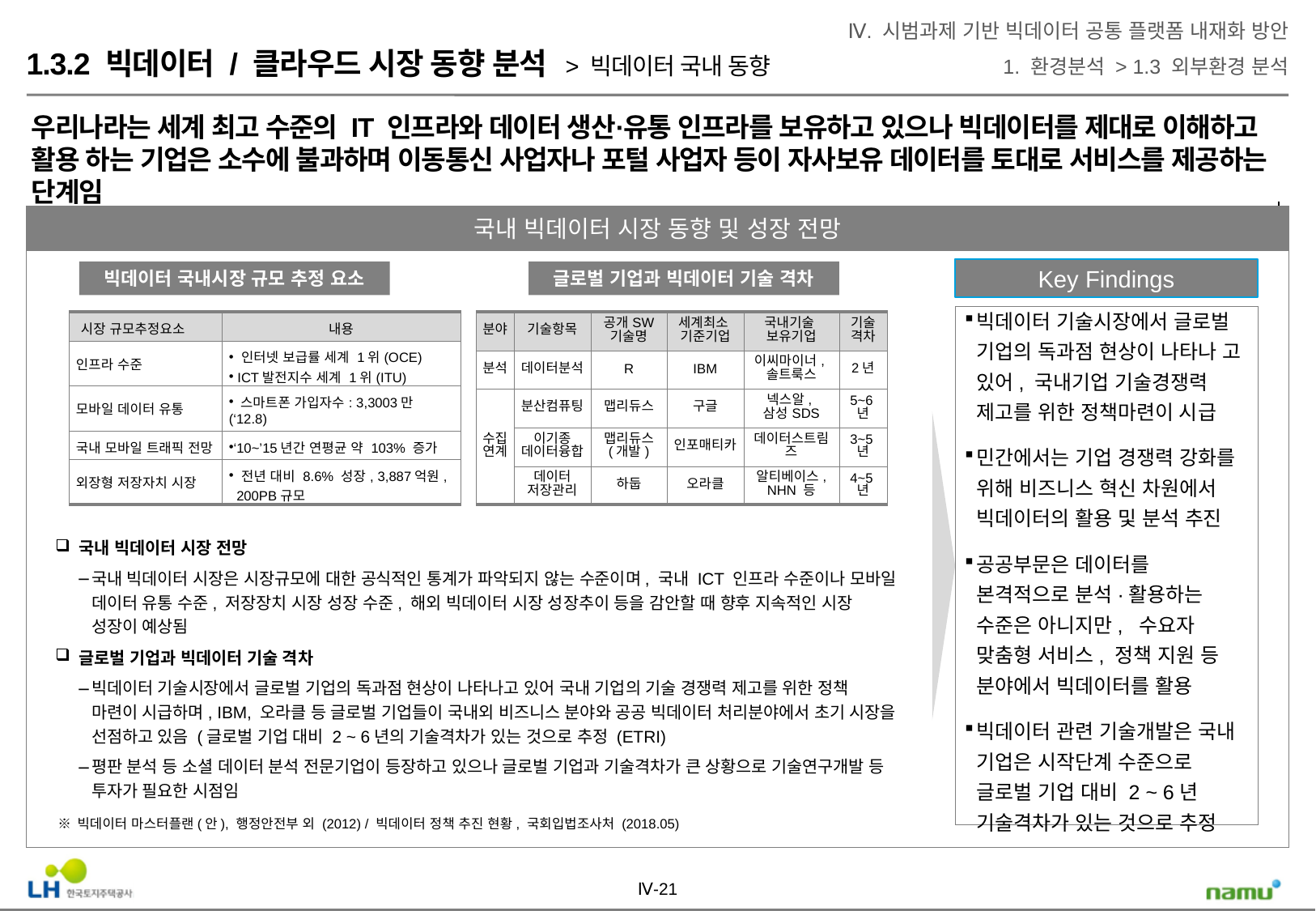

Ⅳ. 시범과제 기반 빅데이터 공통 플랫폼 내재화 방안
1. 환경분석 > 1.3 외부환경 분석
1.3.2 빅데이터 / 클라우드 시장 동향 분석  > 빅데이터 국내 동향
우리나라는 세계 최고 수준의 IT 인프라와 데이터 생산∙유통 인프라를 보유하고 있으나 빅데이터를 제대로 이해하고 활용 하는 기업은 소수에 불과하며 이동통신 사업자나 포털 사업자 등이 자사보유 데이터를 토대로 서비스를 제공하는 단계임
국내 빅데이터 시장 동향 및 성장 전망

Key Findings
빅데이터 국내시장 규모 추정 요소
글로벌 기업과 빅데이터 기술 격차
빅데이터 기술시장에서 글로벌 기업의 독과점 현상이 나타나 고 있어, 국내기업 기술경쟁력 제고를 위한 정책마련이 시급
민간에서는 기업 경쟁력 강화를 위해 비즈니스 혁신 차원에서 빅데이터의 활용 및 분석 추진
공공부문은 데이터를 본격적으로 분석·활용하는 수준은 아니지만,  수요자 맞춤형 서비스, 정책 지원 등 분야에서 빅데이터를 활용
빅데이터 관련 기술개발은 국내 기업은 시작단계 수준으로 글로벌 기업 대비 2 ~ 6년 기술격차가 있는 것으로 추정
| 시장 규모추정요소 | 내용 |
| --- | --- |
| 인프라 수준 | 인터넷 보급률 세계 1위(OCE) ICT발전지수 세계 1위(ITU) |
| 모바일 데이터 유통 | 스마트폰 가입자수: 3,3003만(‘12.8) LTE가입자수 : 1,080만(‘12.9) |
| 국내 모바일 트래픽 전망 | ‘10~’15년간 연평균 약 103% 증가 |
| 외장형 저장자치 시장 | 전년 대비 8.6% 성장, 3,887억원, 200PB규모 |
| 분야 | 기술항목 | 공개SW 기술명 | 세계최소 기준기업 | 국내기술 보유기업 | 기술 격차 |
| --- | --- | --- | --- | --- | --- |
| 분석 | 데이터분석 | R | IBM | 이씨마이너, 솔트룩스 | 2년 |
| 수집 연계 | 분산컴퓨팅 | 맵리듀스 | 구글 | 넥스알, 삼성SDS | 5~6년 |
|  | 이기종 데이터융합 | 맵리듀스 (개발) | 인포매티카 | 데이터스트림즈 | 3~5년 |
|  | 데이터 저장관리 | 하둡 | 오라클 | 알티베이스, NHN 등 | 4~5년 |
국내 빅데이터 시장 전망
국내 빅데이터 시장은 시장규모에 대한 공식적인 통계가 파악되지 않는 수준이며, 국내 ICT 인프라 수준이나 모바일 데이터 유통 수준, 저장장치 시장 성장 수준, 해외 빅데이터 시장 성장추이 등을 감안할 때 향후 지속적인 시장 성장이 예상됨
글로벌 기업과 빅데이터 기술 격차
빅데이터 기술시장에서 글로벌 기업의 독과점 현상이 나타나고 있어 국내 기업의 기술 경쟁력 제고를 위한 정책 마련이 시급하며, IBM, 오라클 등 글로벌 기업들이 국내외 비즈니스 분야와 공공 빅데이터 처리분야에서 초기 시장을 선점하고 있음 (글로벌 기업 대비 2 ~ 6년의 기술격차가 있는 것으로 추정 (ETRI)
평판 분석 등 소셜 데이터 분석 전문기업이 등장하고 있으나 글로벌 기업과 기술격차가 큰 상황으로 기술연구개발 등 투자가 필요한 시점임

※ 빅데이터 마스터플랜(안), 행정안전부 외 (2012) / 빅데이터 정책 추진 현황, 국회입법조사처 (2018.05)